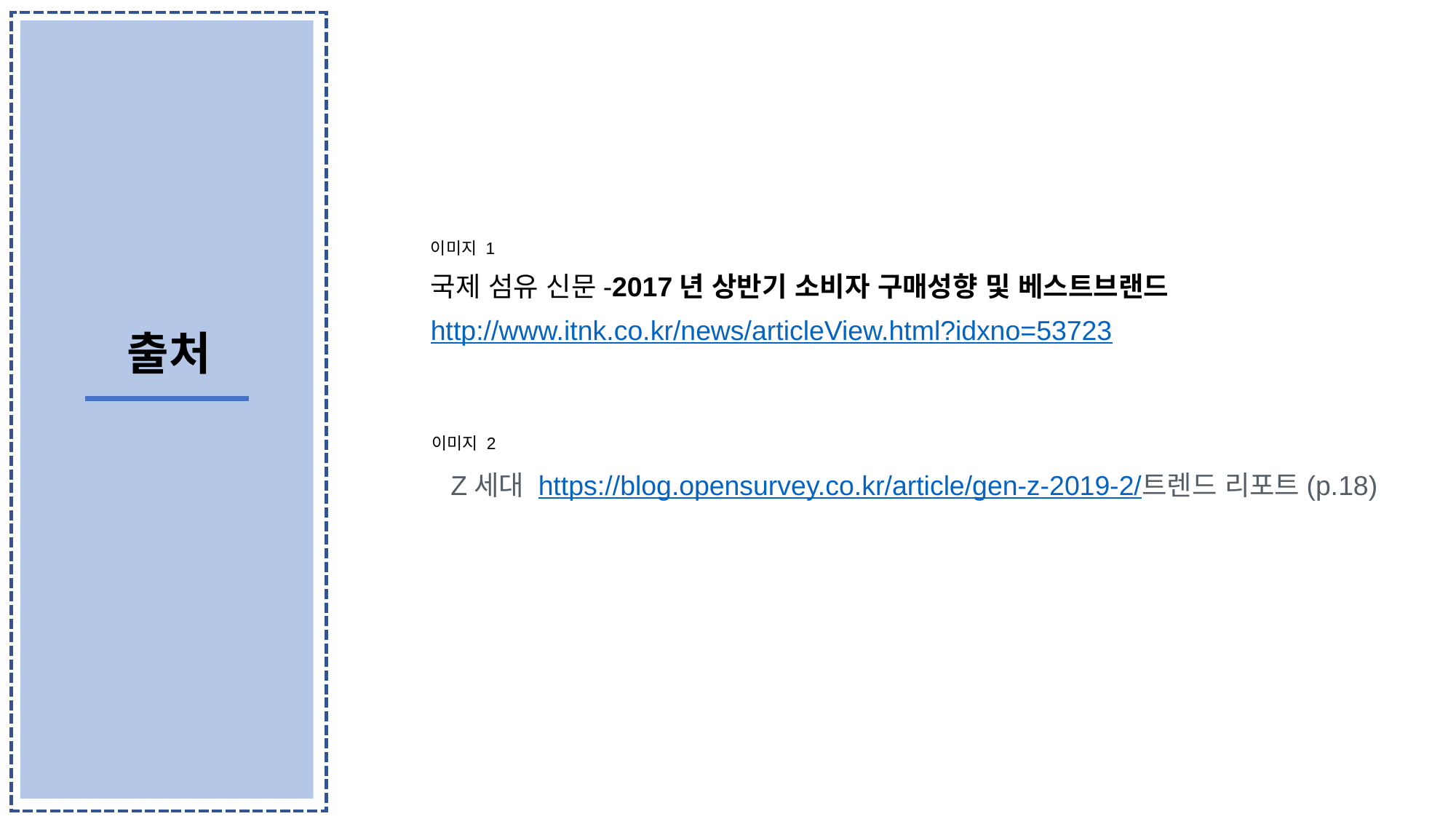

이미지 1
국제 섬유 신문-2017년 상반기 소비자 구매성향 및 베스트브랜드
http://www.itnk.co.kr/news/articleView.html?idxno=53723
출처
이미지 2
Z세대 https://blog.opensurvey.co.kr/article/gen-z-2019-2/트렌드 리포트(p.18)